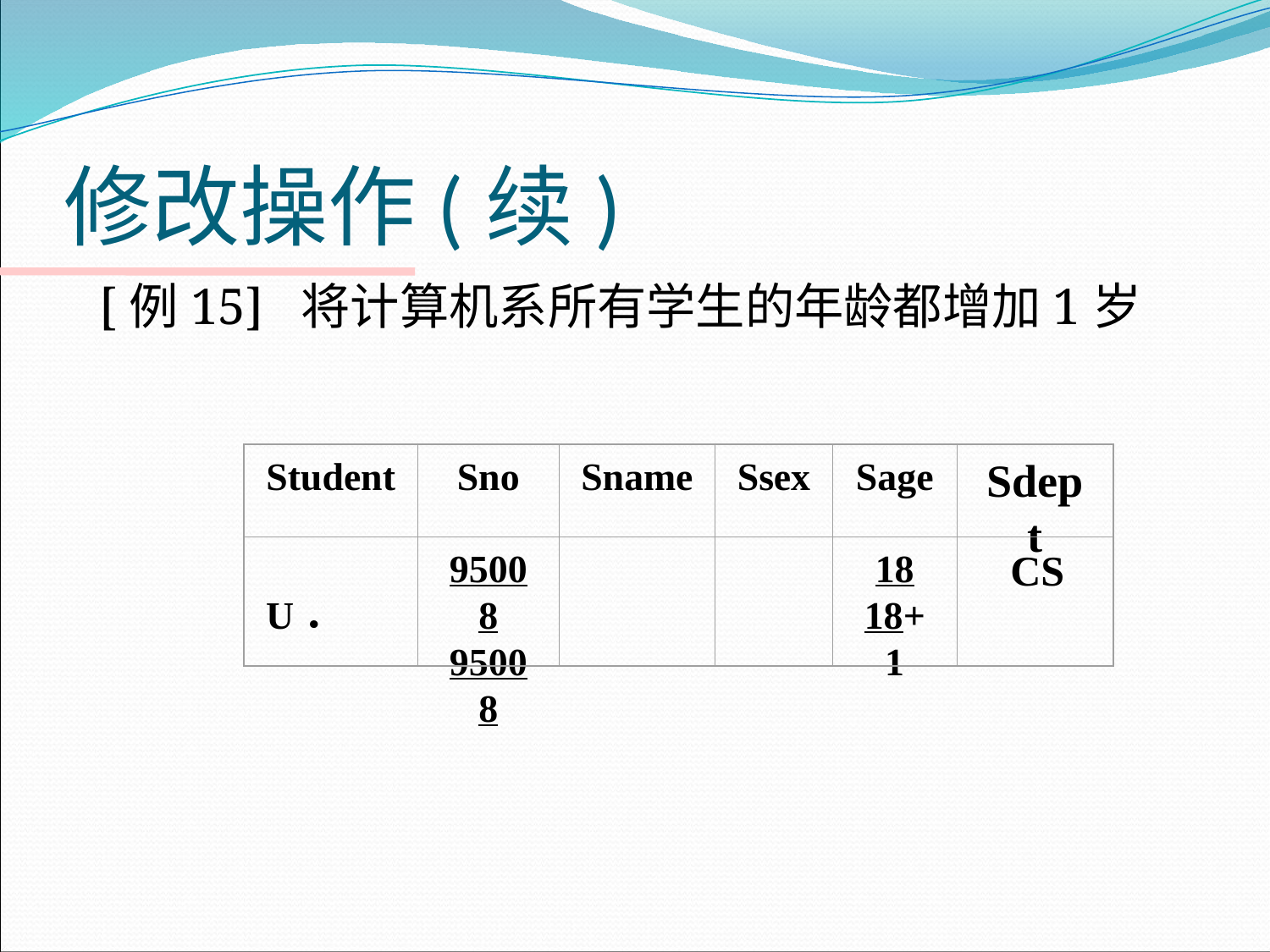

# 修改操作(续)
  [例15]  将计算机系所有学生的年龄都增加1岁

Student

Sno

Sname

Ssex

Sage

Sdept

U．

95008
95008

18
18+1

 CS

239